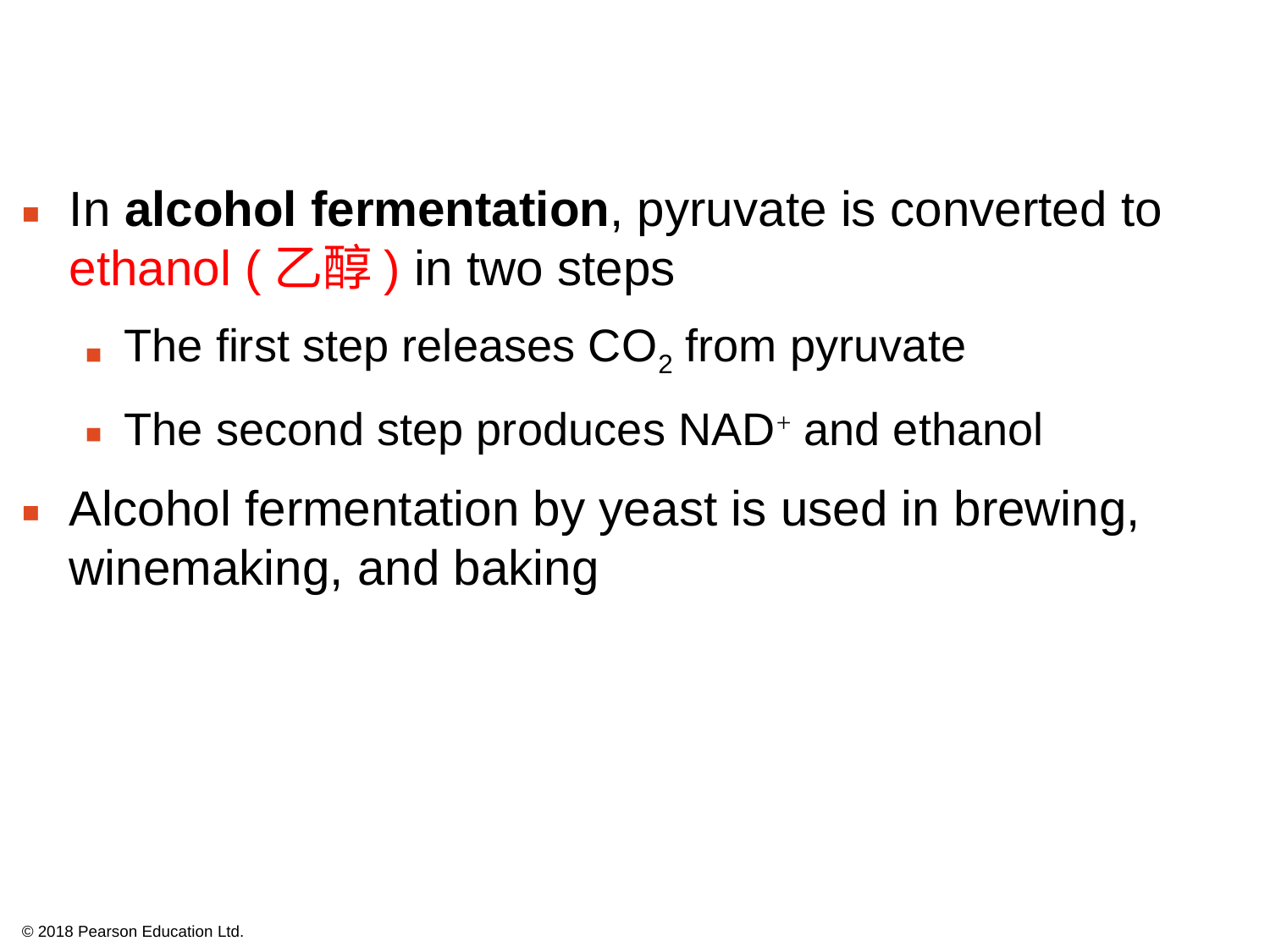

In alcohol fermentation, pyruvate is converted to ethanol (乙醇) in two steps
The first step releases CO2 from pyruvate
The second step produces NAD+ and ethanol
Alcohol fermentation by yeast is used in brewing, winemaking, and baking
© 2018 Pearson Education Ltd.